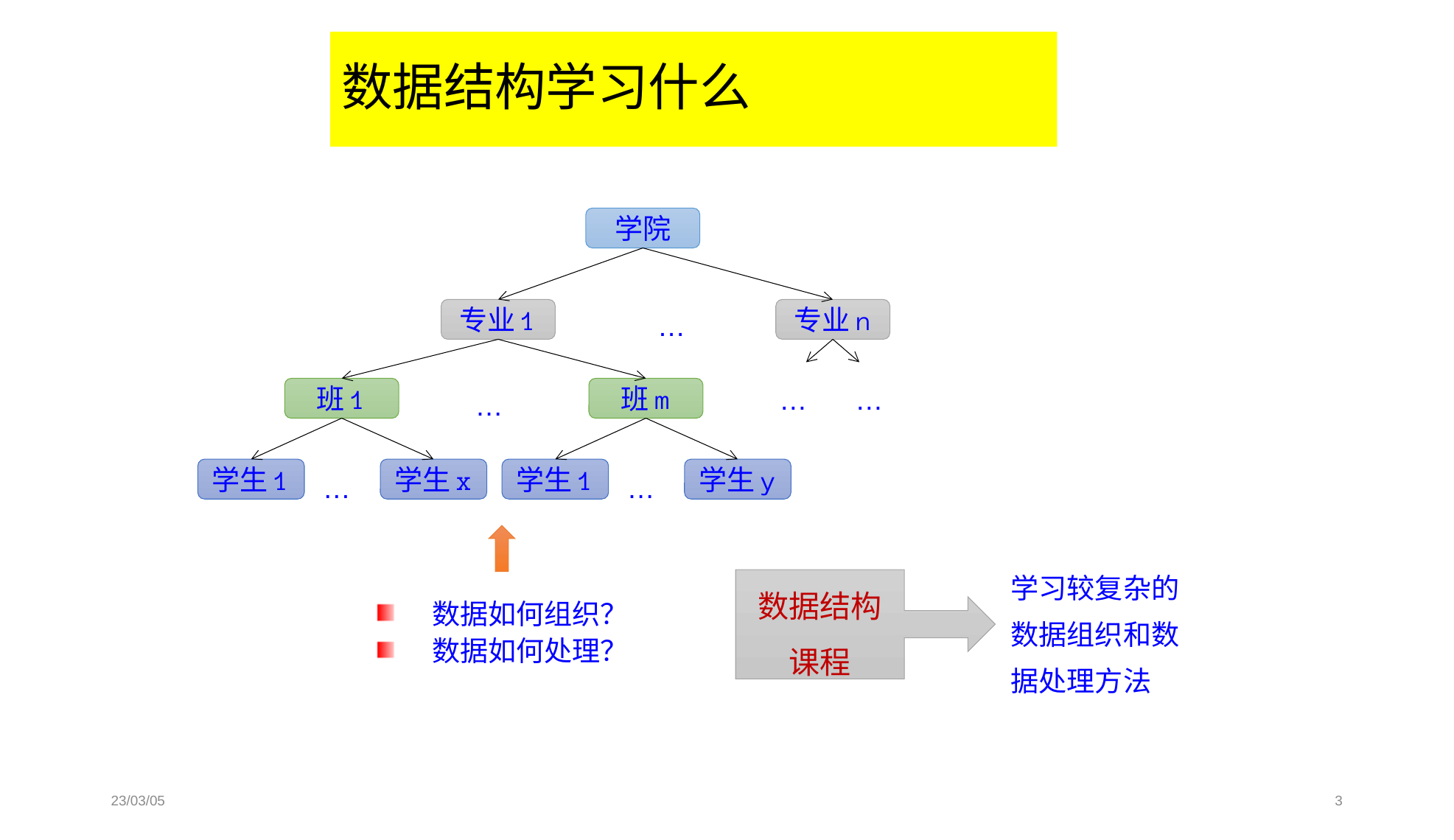

# 数据结构学习什么
学院
专业1
专业n
…
…
…
班1
班m
…
学生1
学生x
学生1
学生y
…
…

数据如何组织？
数据如何处理？
学习较复杂的数据组织和数据处理方法
数据结构课程
23/03/05
3